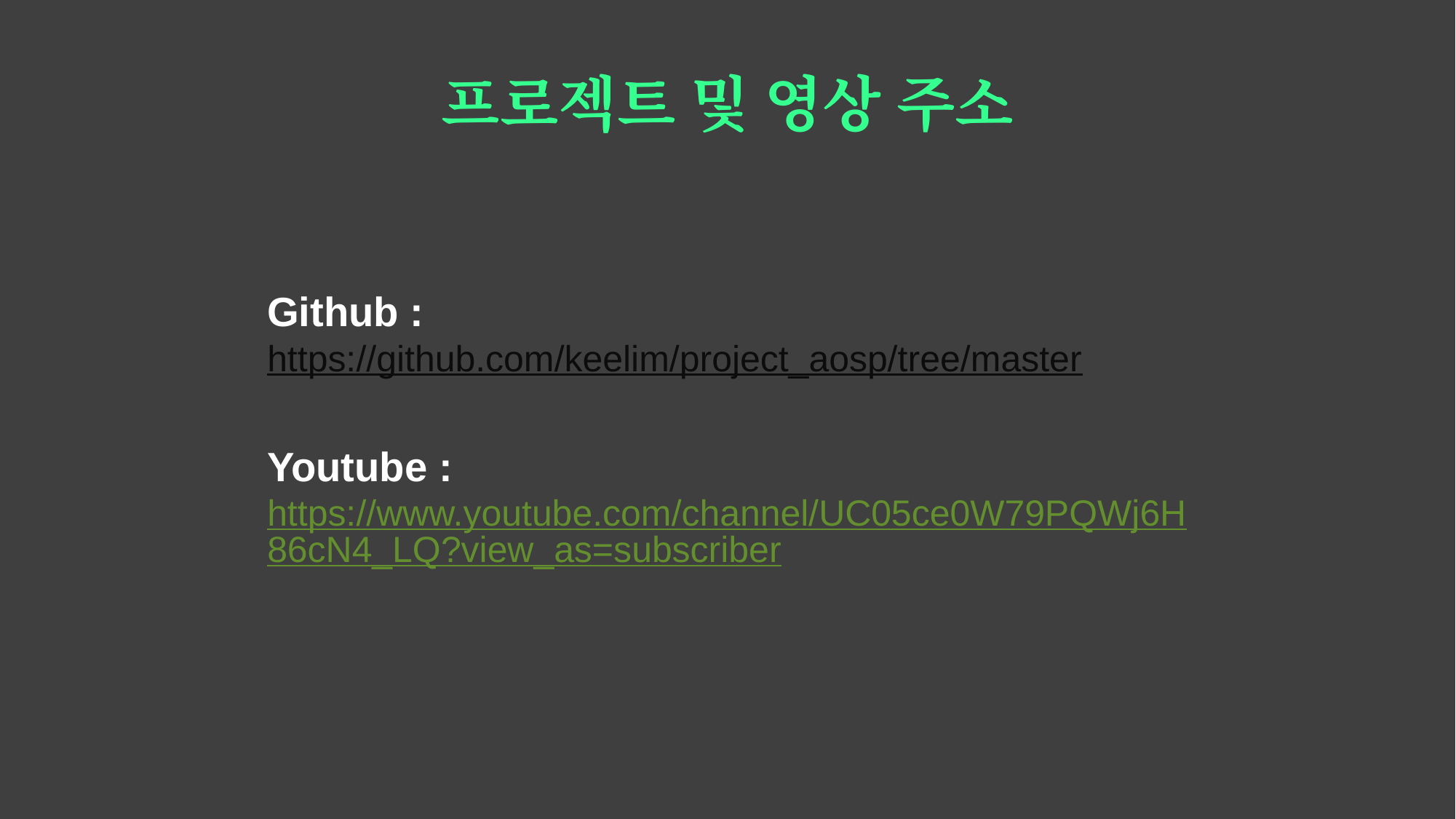

# 프로젝트 및 영상 주소
Github : https://github.com/keelim/project_aosp/tree/master

Youtube : https://www.youtube.com/channel/UC05ce0W79PQWj6H86cN4_LQ?view_as=subscriber